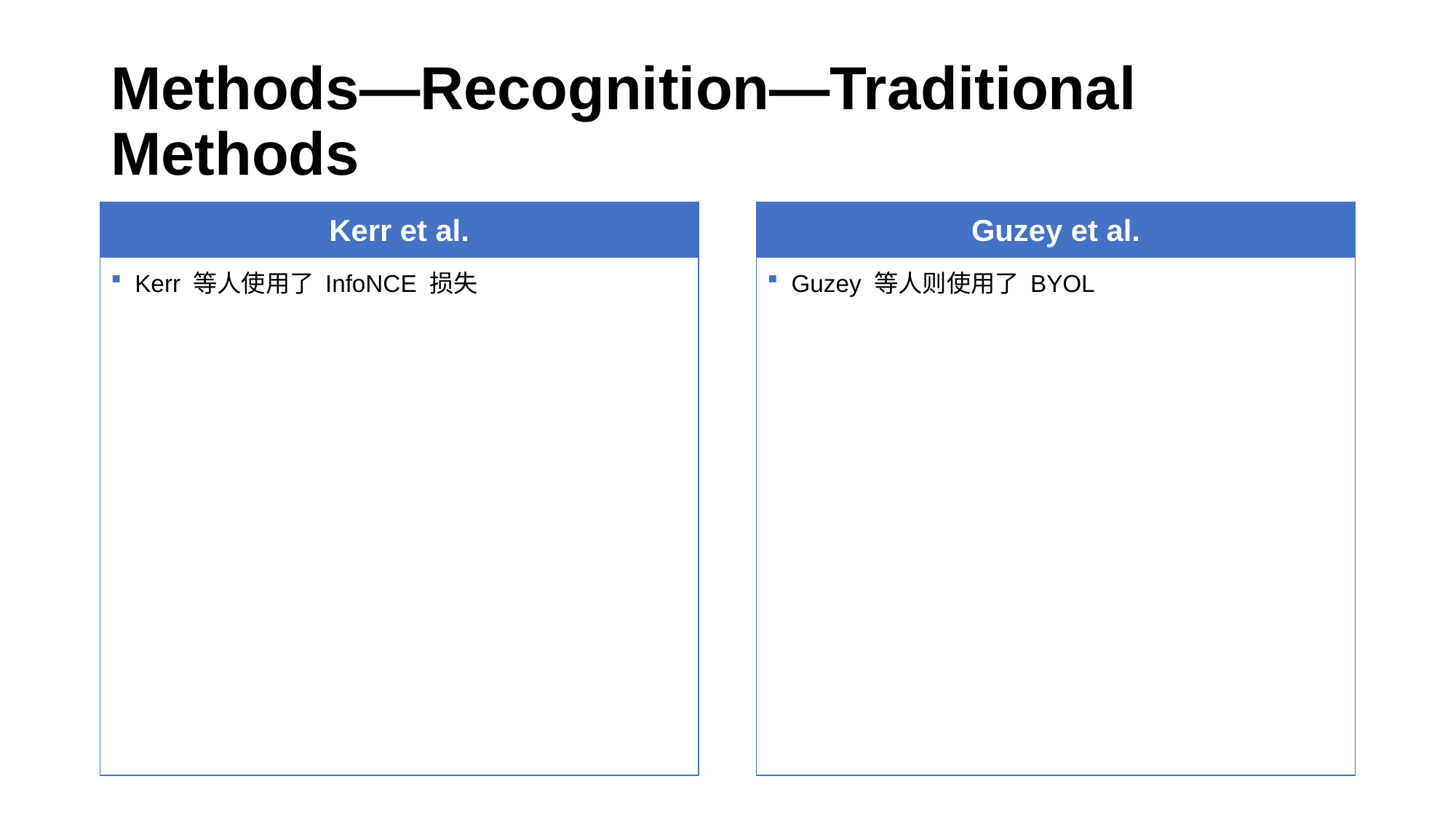

# Methods—Recognition—Traditional Methods
Kerr et al.
Guzey et al.
Kerr 等人使用了 InfoNCE 损失

Guzey 等人则使用了 BYOL